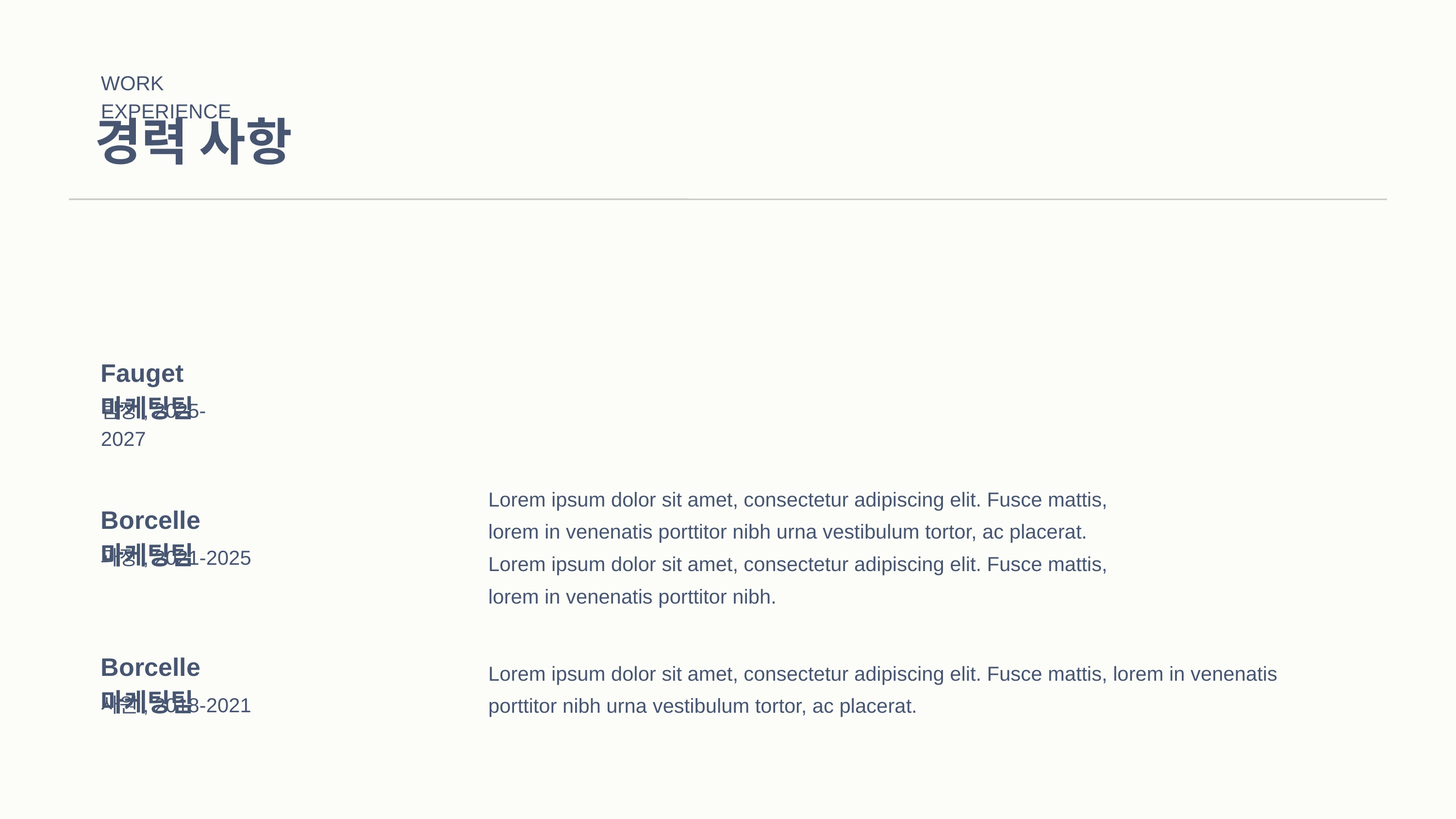

WORK EXPERIENCE
경력 사항

Fauget 마케팅팀
팀장, 2025-2027
Lorem ipsum dolor sit amet, consectetur adipiscing elit. Fusce mattis, lorem in venenatis porttitor nibh urna vestibulum tortor, ac placerat. Lorem ipsum dolor sit amet, consectetur adipiscing elit. Fusce mattis, lorem in venenatis porttitor nibh.
Borcelle 마케팅팀
과장, 2021-2025
Borcelle 마케팅팀
사원, 2018-2021
Lorem ipsum dolor sit amet, consectetur adipiscing elit. Fusce mattis, lorem in venenatis porttitor nibh urna vestibulum tortor, ac placerat.